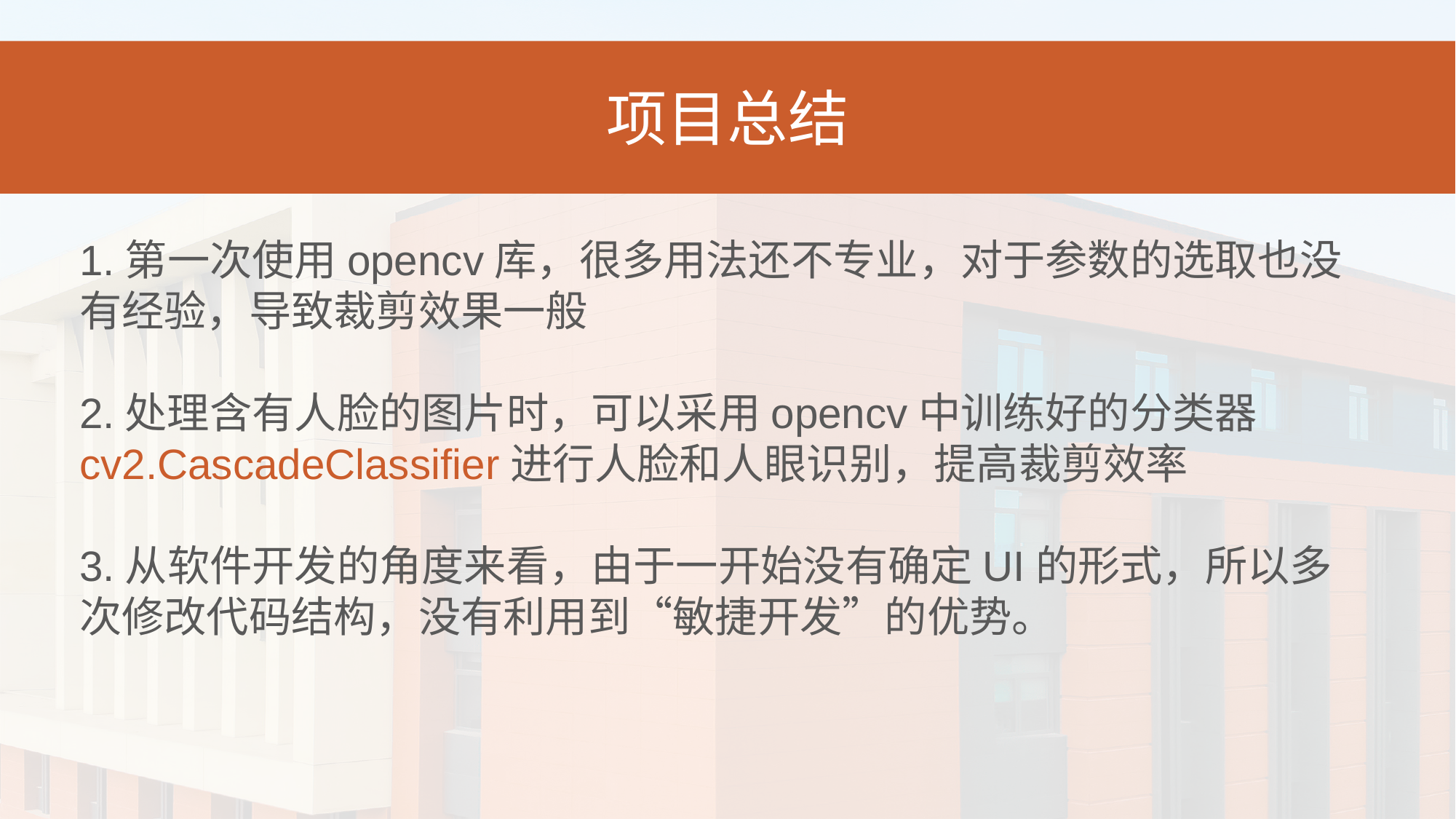

项目总结
1.第一次使用opencv库，很多用法还不专业，对于参数的选取也没有经验，导致裁剪效果一般

2.处理含有人脸的图片时，可以采用opencv中训练好的分类器cv2.CascadeClassifier进行人脸和人眼识别，提高裁剪效率

3.从软件开发的角度来看，由于一开始没有确定UI的形式，所以多次修改代码结构，没有利用到“敏捷开发”的优势。